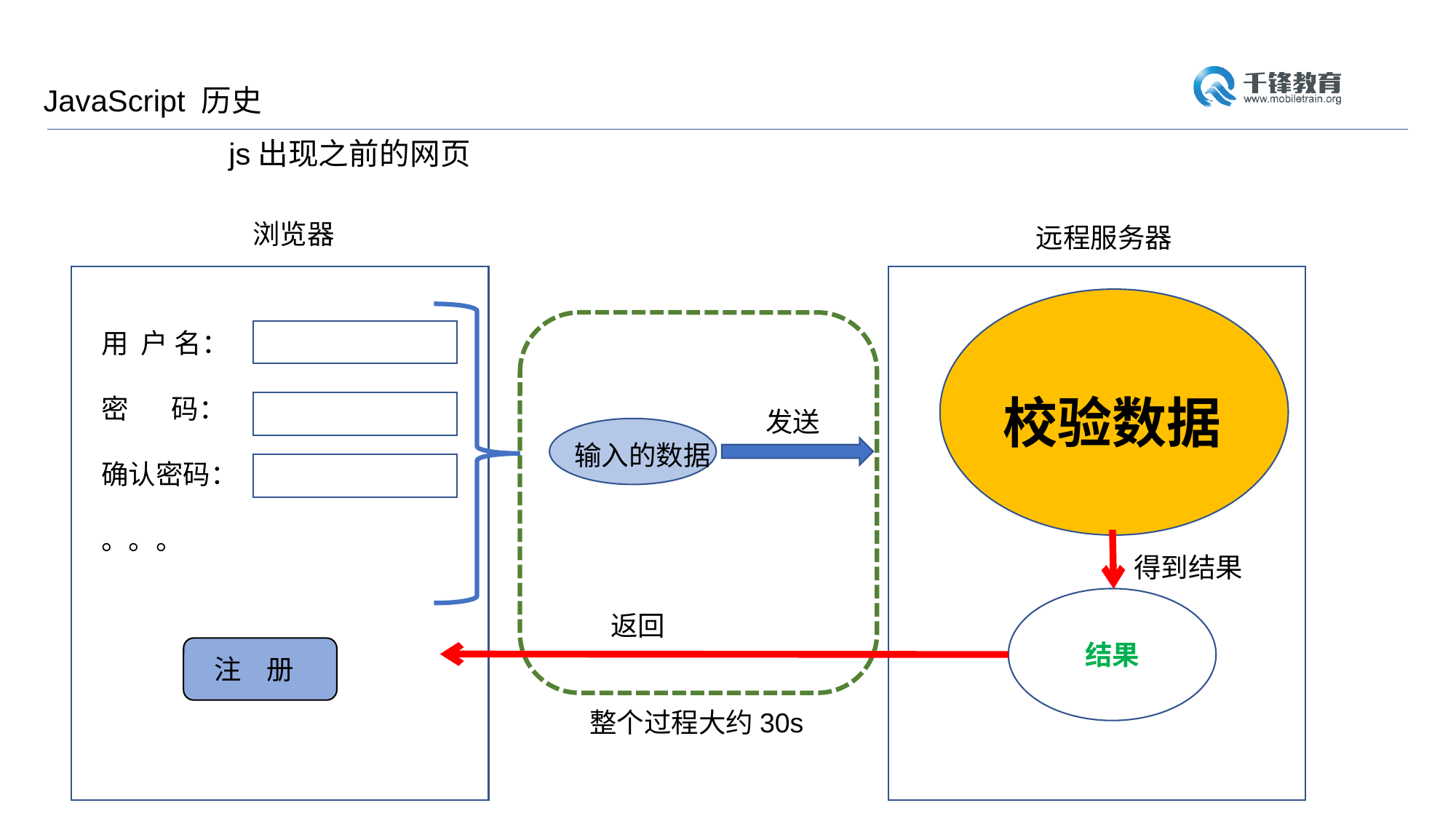

JavaScript 历史
js出现之前的网页
浏览器
远程服务器

用  户 名：

密       码：

确认密码：

。。。

校验数据

发送

输入的数据

得到结果
结果
返回

注    册
整个过程大约30s